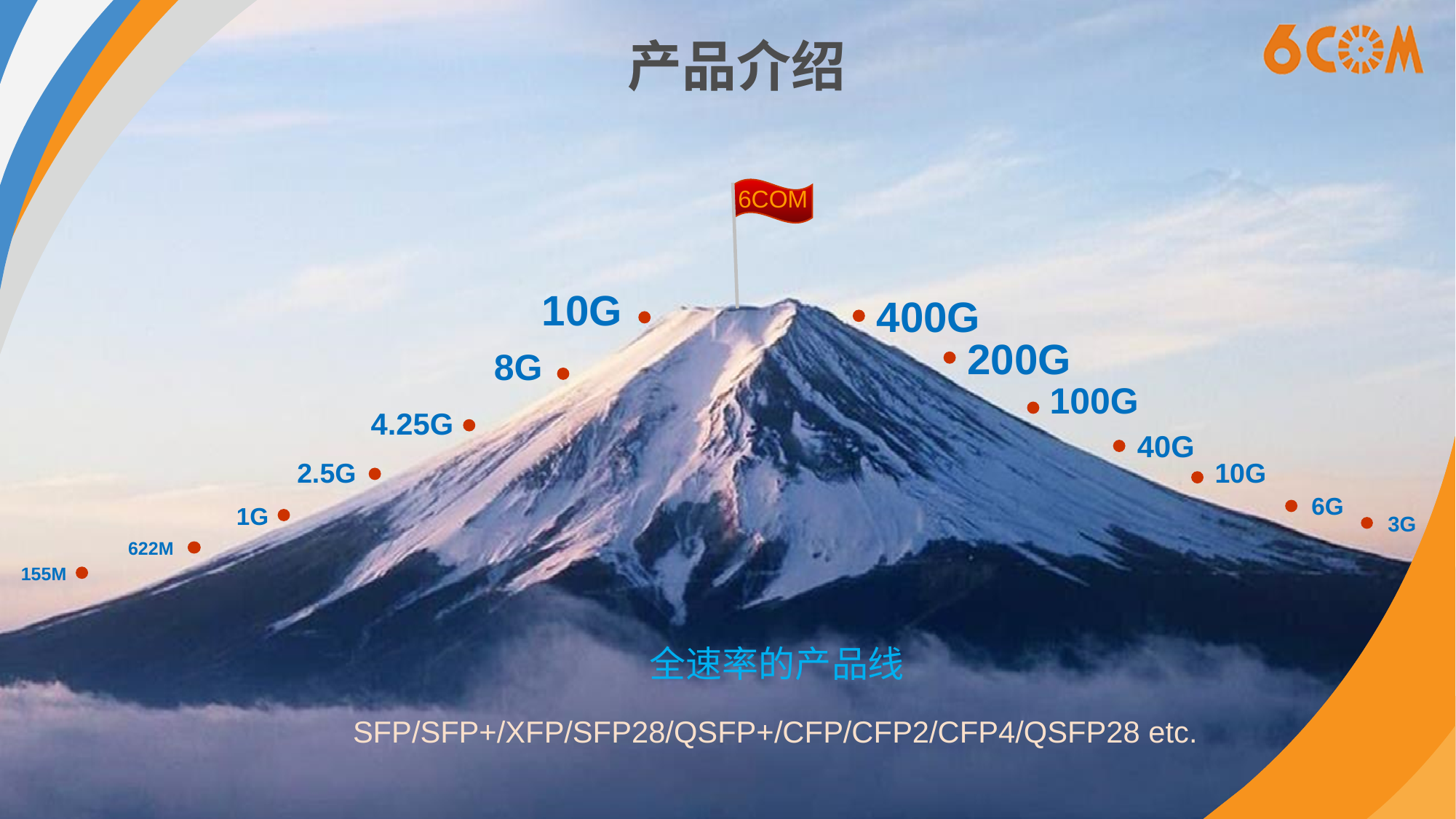

产品介绍
6COM

10G
400G

200G
8G

100G
4.25G

40G

2.5G
10G

6G
1G

3G

622M

155M

全速率的产品线
SFP/SFP+/XFP/SFP28/QSFP+/CFP/CFP2/CFP4/QSFP28 etc.